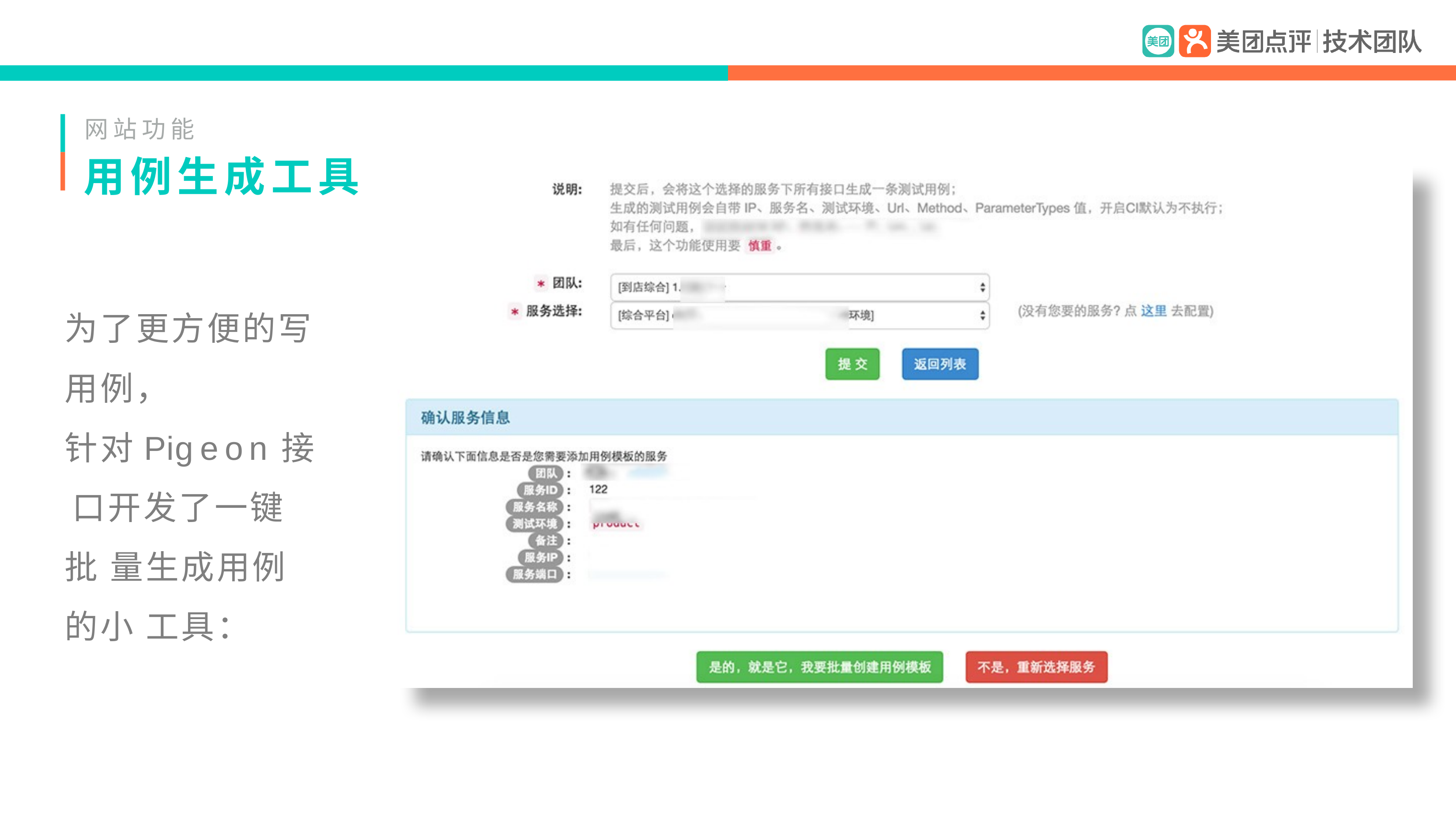

网站功能
# 用例生成工具

为了更方便的写 用例，
针对Pigeon接 口开发了一键批 量生成用例的小 工具：